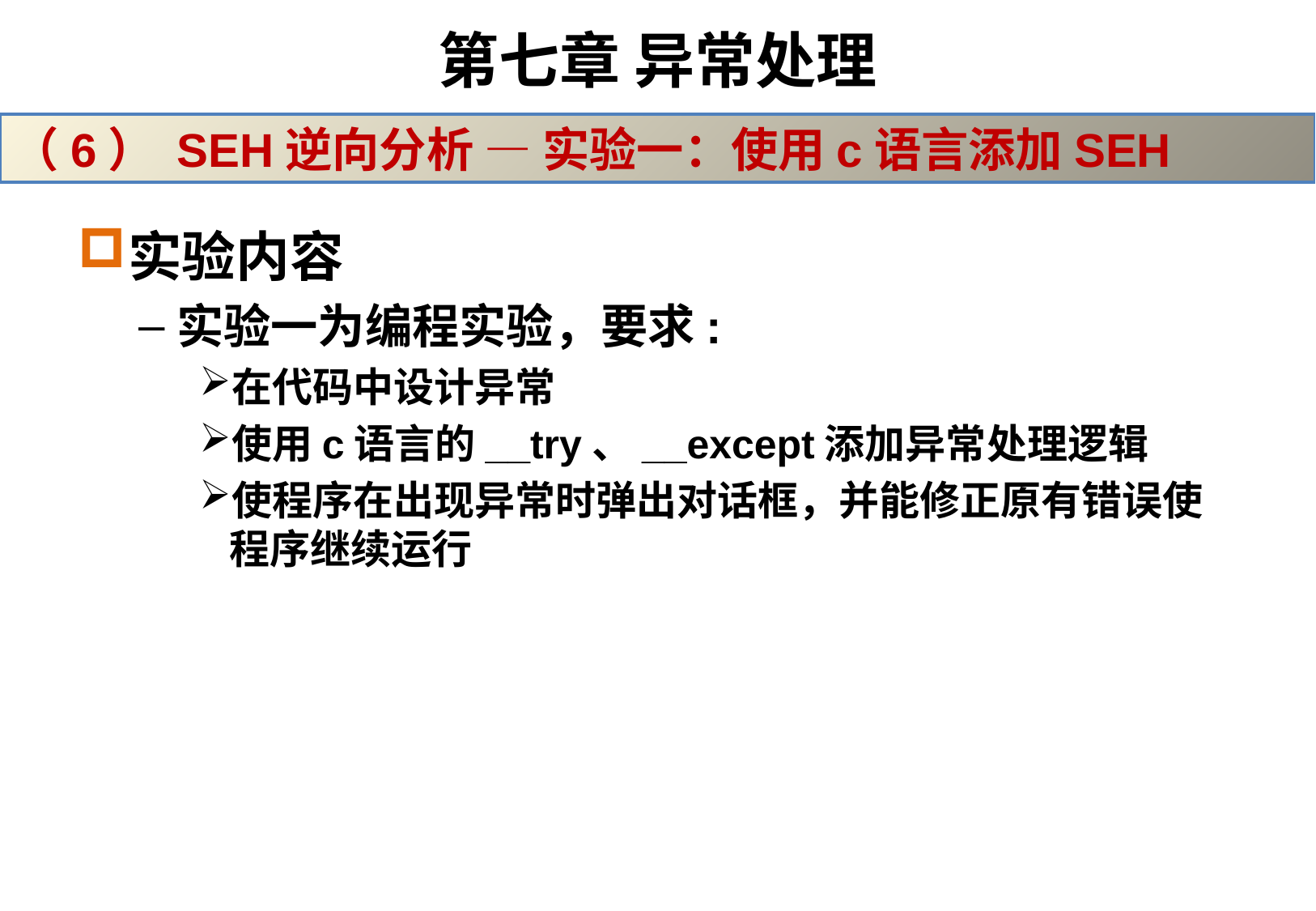

# 第七章 异常处理
（6） SEH逆向分析 — 实验一：使用c语言添加SEH
实验内容
实验一为编程实验，要求:
在代码中设计异常
使用c语言的__try、__except添加异常处理逻辑
使程序在出现异常时弹出对话框，并能修正原有错误使程序继续运行